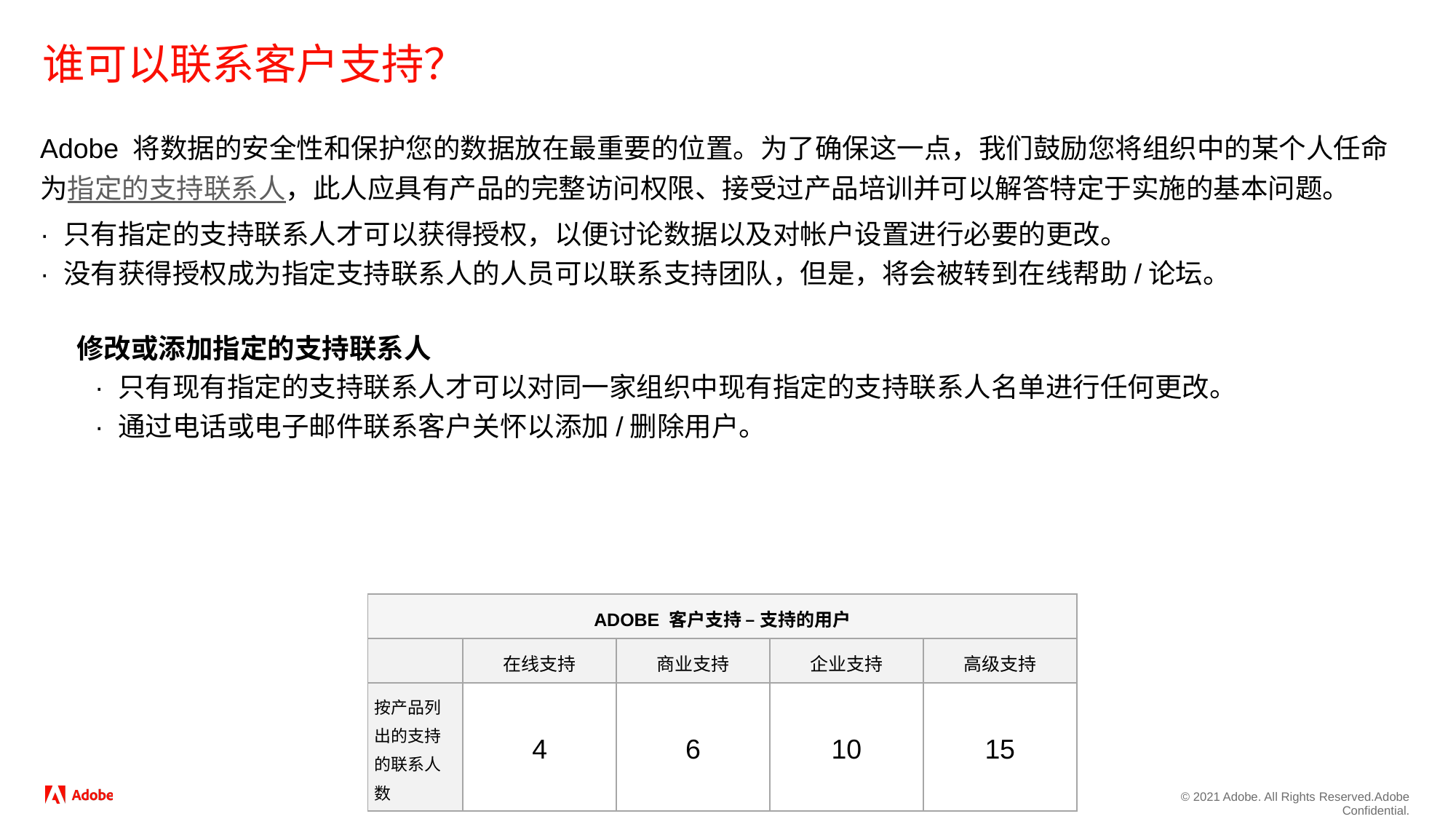

# 谁可以联系客户支持？
Adobe 将数据的安全性和保护您的数据放在最重要的位置。为了确保这一点，我们鼓励您将组织中的某个人任命为指定的支持联系人，此人应具有产品的完整访问权限、接受过产品培训并可以解答特定于实施的基本问题。
· 只有指定的支持联系人才可以获得授权，以便讨论数据以及对帐户设置进行必要的更改。
· 没有获得授权成为指定支持联系人的人员可以联系支持团队，但是，将会被转到在线帮助/论坛。

修改或添加指定的支持联系人
· 只有现有指定的支持联系人才可以对同一家组织中现有指定的支持联系人名单进行任何更改。
· 通过电话或电子邮件联系客户关怀以添加/删除用户。

| ADOBE 客户支持 – 支持的用户 |  |  |  |  |
| --- | --- | --- | --- | --- |
|  | 在线支持 | 商业支持 | 企业支持 | 高级支持 |
| 按产品列出的支持的联系人数 | 4 | 6 | 10 | 15 |